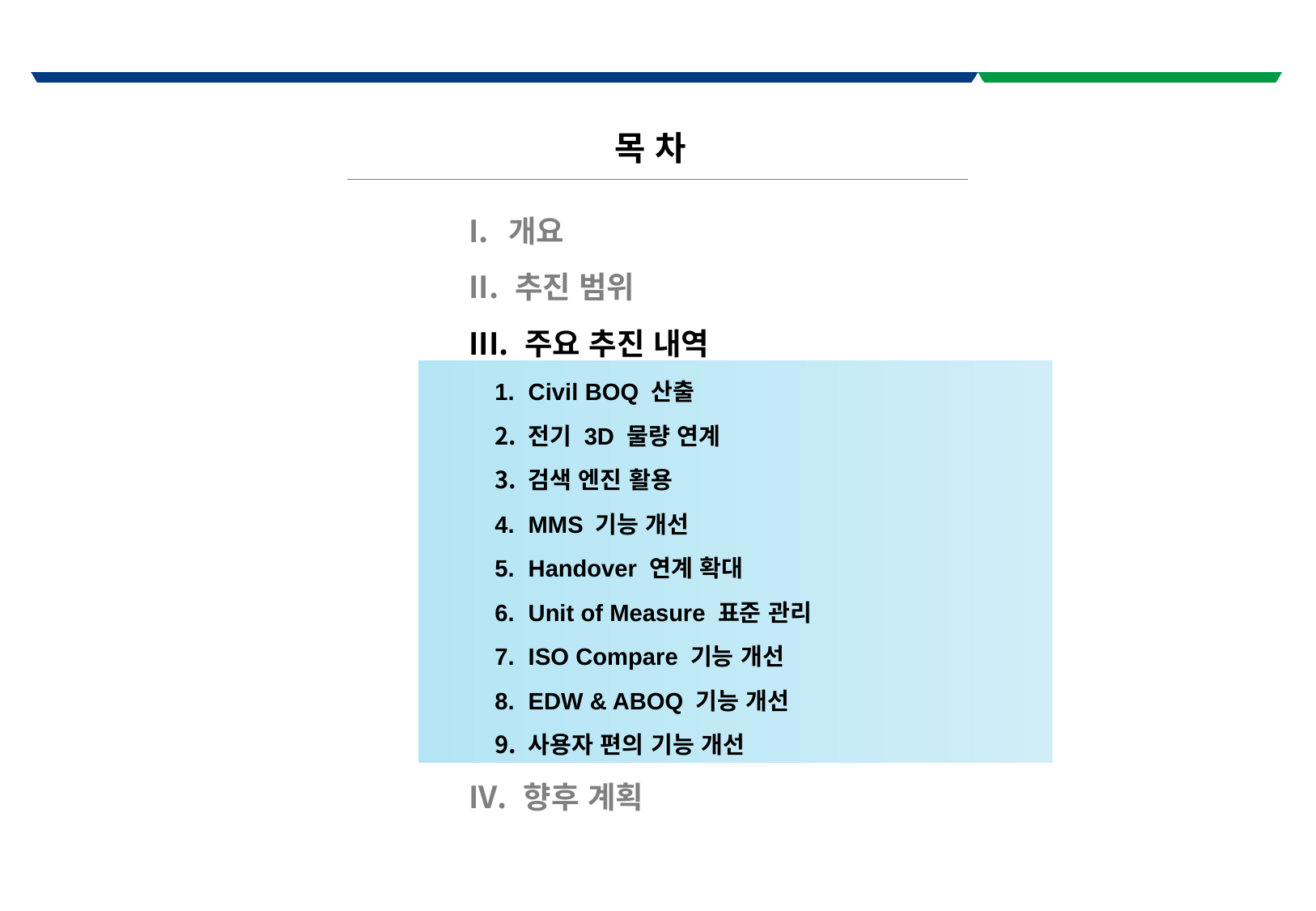

목 차
 개요
 추진 범위
 주요 추진 내역
Civil BOQ 산출
전기 3D 물량 연계
검색 엔진 활용
MMS 기능 개선
Handover 연계 확대
Unit of Measure 표준 관리
ISO Compare 기능 개선
EDW & ABOQ 기능 개선
사용자 편의 기능 개선
 향후 계획